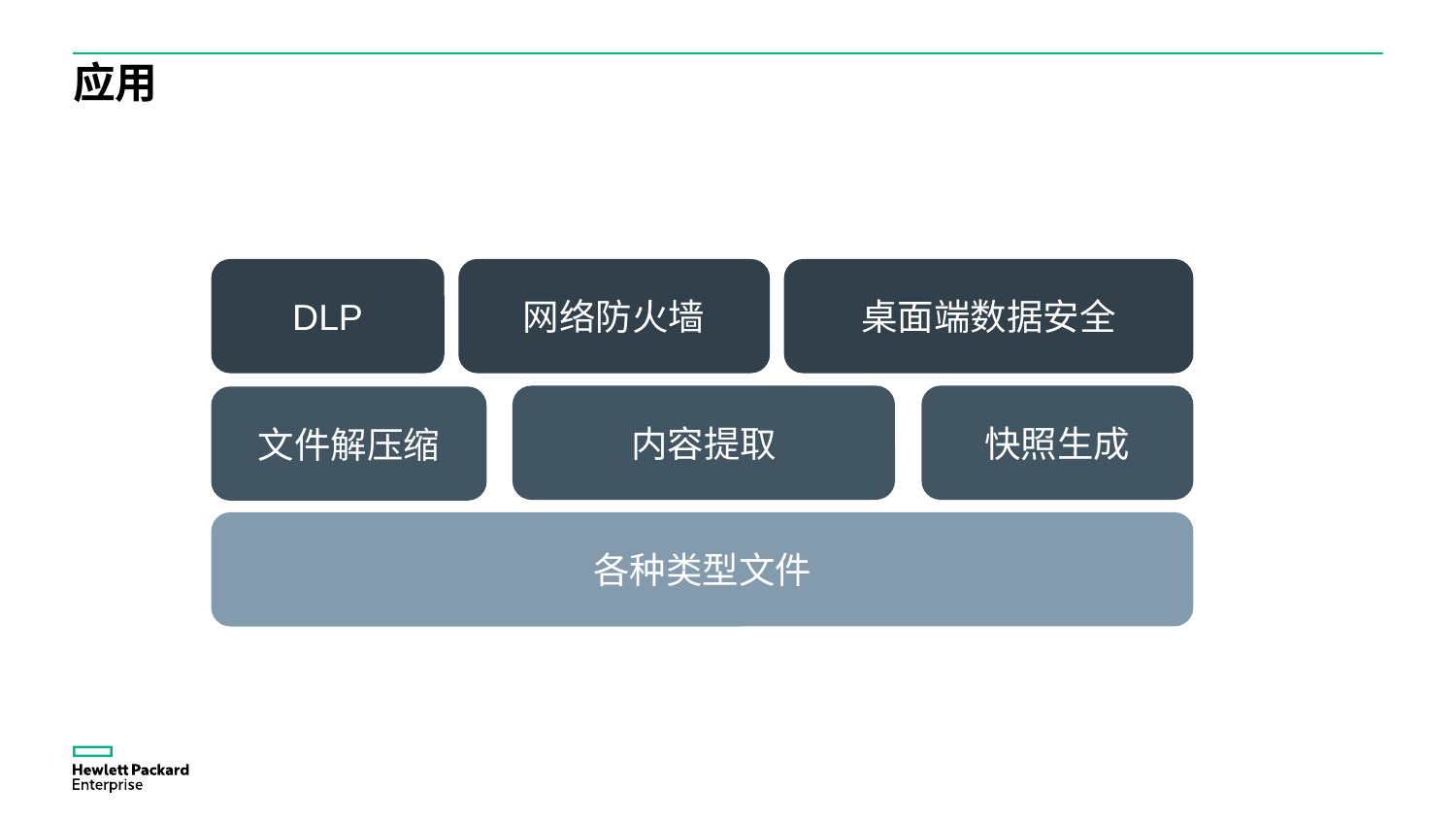

# 应用

DLP
网络防火墙
桌面端数据安全
快照生成
内容提取
文件解压缩
各种类型文件